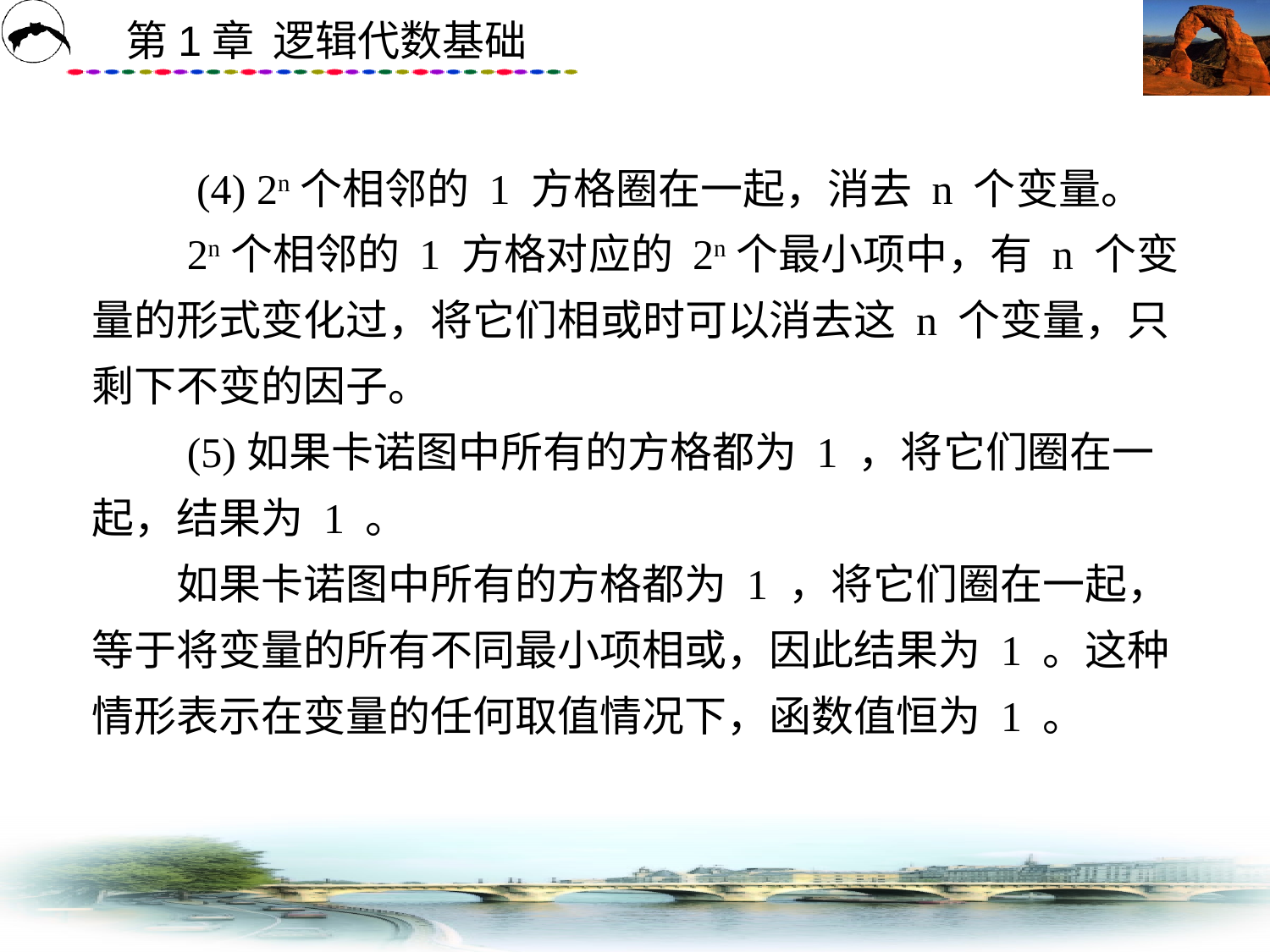

# (4) 2n个相邻的 1 方格圈在一起，消去 n 个变量。 　　2n个相邻的 1 方格对应的 2n个最小项中，有 n 个变量的形式变化过，将它们相或时可以消去这 n 个变量，只剩下不变的因子。 　　(5)如果卡诺图中所有的方格都为 1 ，将它们圈在一起，结果为 1 。 　　如果卡诺图中所有的方格都为 1 ，将它们圈在一起，等于将变量的所有不同最小项相或，因此结果为 1 。这种情形表示在变量的任何取值情况下，函数值恒为 1 。